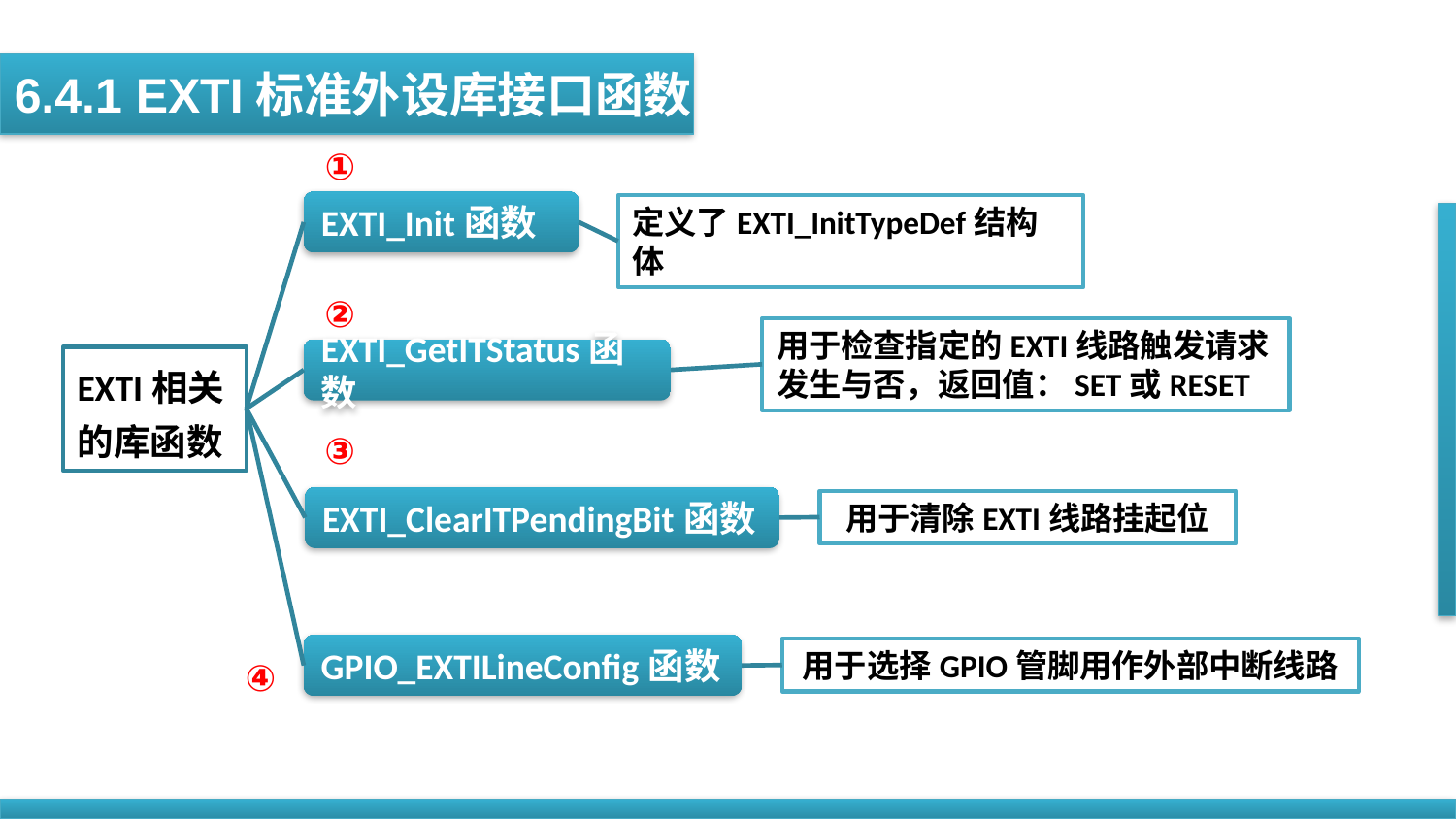

6.4.1 EXTI标准外设库接口函数
①
EXTI_Init函数
定义了EXTI_InitTypeDef结构体
②
用于检查指定的EXTI线路触发请求发生与否，返回值：SET或RESET
EXTI_GetITStatus函数
EXTI相关的库函数
③
EXTI_ClearITPendingBit函数
用于清除EXTI线路挂起位
GPIO_EXTILineConfig函数
用于选择GPIO管脚用作外部中断线路
④